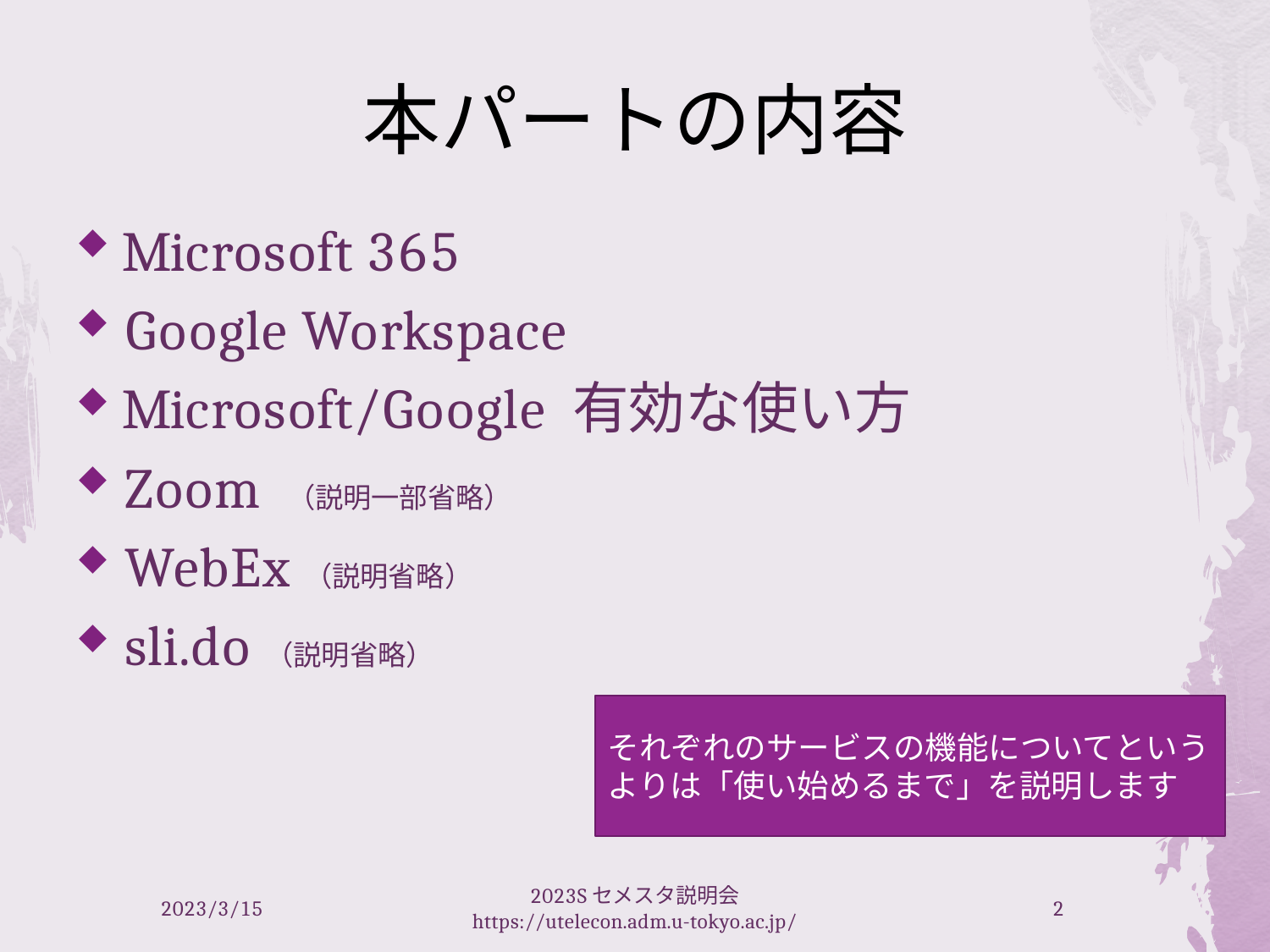

# 本パートの内容
Microsoft 365
Google Workspace
Microsoft/Google 有効な使い方
Zoom （説明一部省略）
WebEx（説明省略）
sli.do（説明省略）
それぞれのサービスの機能についてというよりは「使い始めるまで」を説明します
2023/3/15
2023Sセメスタ説明会 https://utelecon.adm.u-tokyo.ac.jp/
2